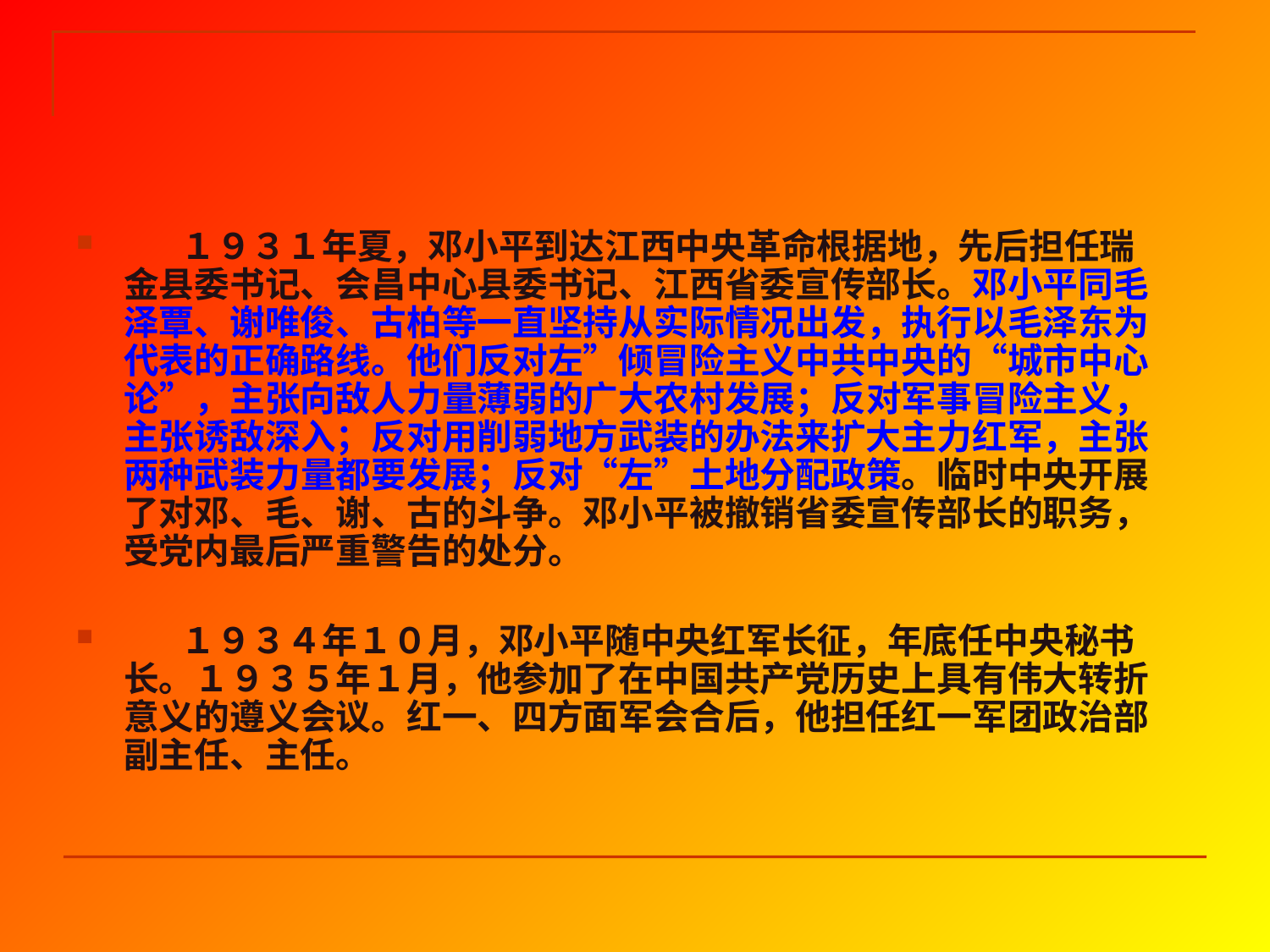

#
      １９３１年夏，邓小平到达江西中央革命根据地，先后担任瑞金县委书记、会昌中心县委书记、江西省委宣传部长。邓小平同毛泽覃、谢唯俊、古柏等一直坚持从实际情况出发，执行以毛泽东为代表的正确路线。他们反对左”倾冒险主义中共中央的“城市中心论”，主张向敌人力量薄弱的广大农村发展；反对军事冒险主义，主张诱敌深入；反对用削弱地方武装的办法来扩大主力红军，主张两种武装力量都要发展；反对“左”土地分配政策。临时中央开展了对邓、毛、谢、古的斗争。邓小平被撤销省委宣传部长的职务，受党内最后严重警告的处分。

      １９３４年１０月，邓小平随中央红军长征，年底任中央秘书长。１９３５年１月，他参加了在中国共产党历史上具有伟大转折意义的遵义会议。红一、四方面军会合后，他担任红一军团政治部副主任、主任。